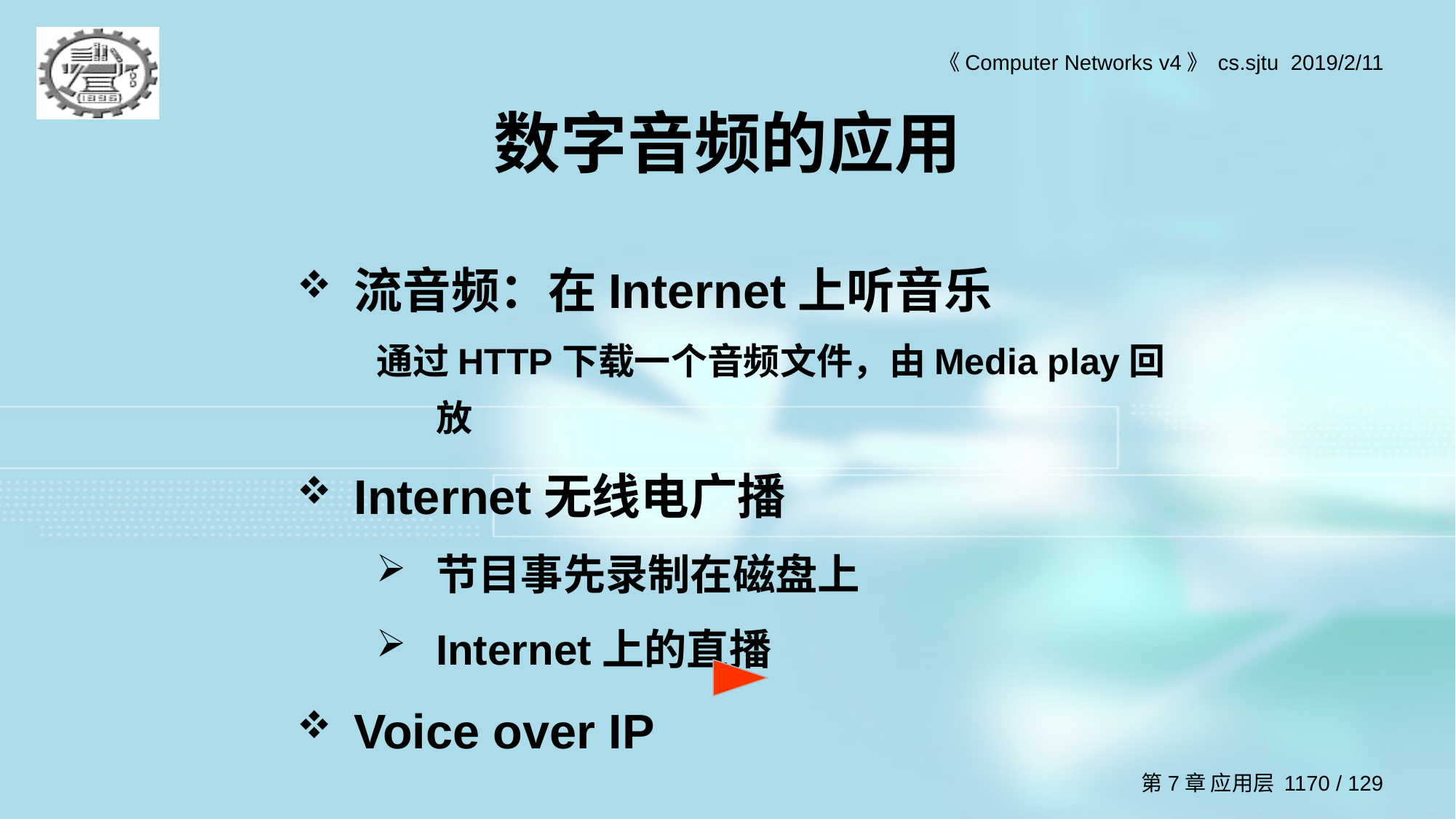

# 数字音频的应用
流音频：在Internet上听音乐
通过HTTP下载一个音频文件，由Media play回放
Internet无线电广播
节目事先录制在磁盘上
Internet上的直播
Voice over IP